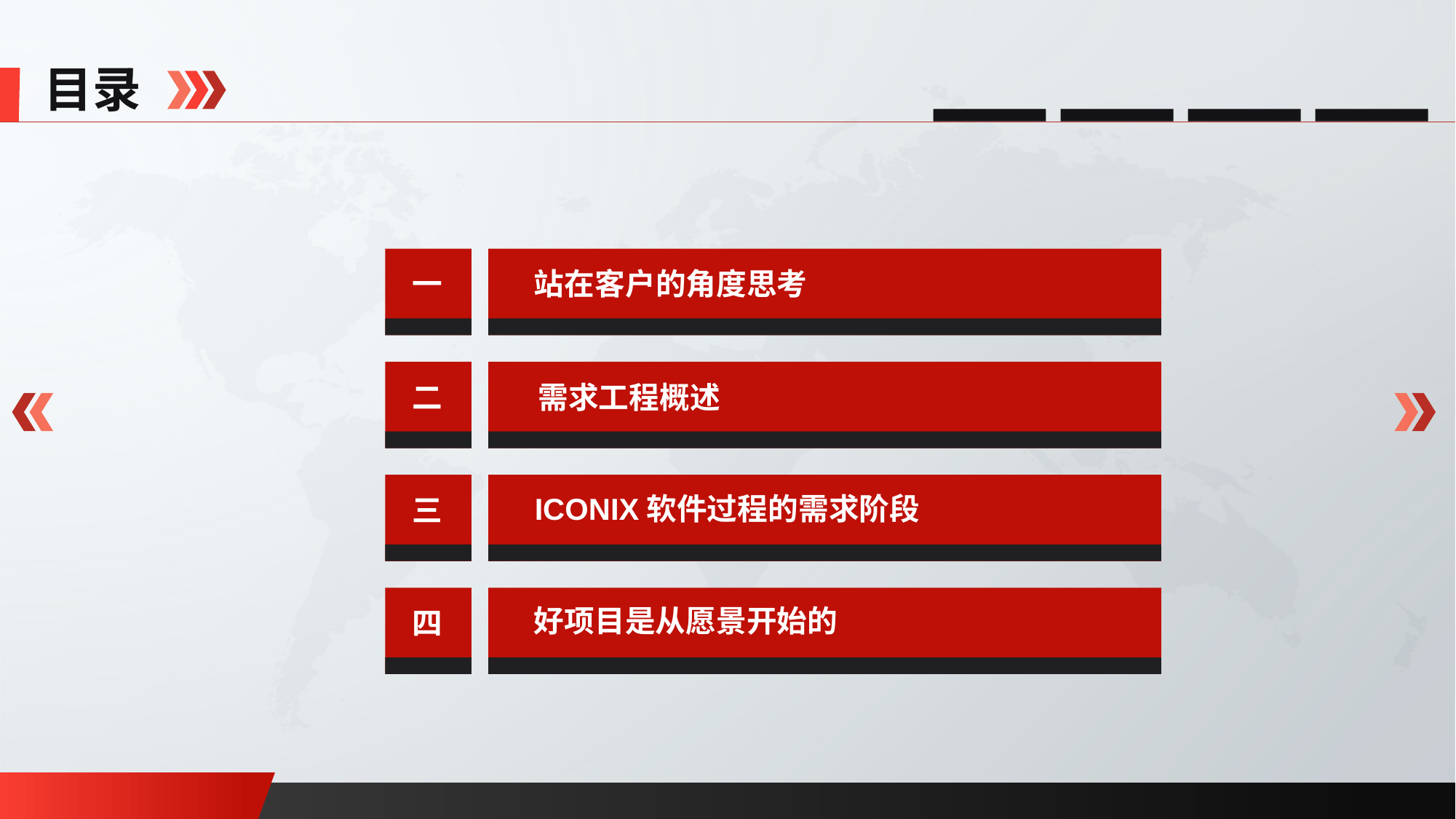

目录

一
站在客户的角度思考

二

需求工程概述

三

ICONIX软件过程的需求阶段

好项目是从愿景开始的
四